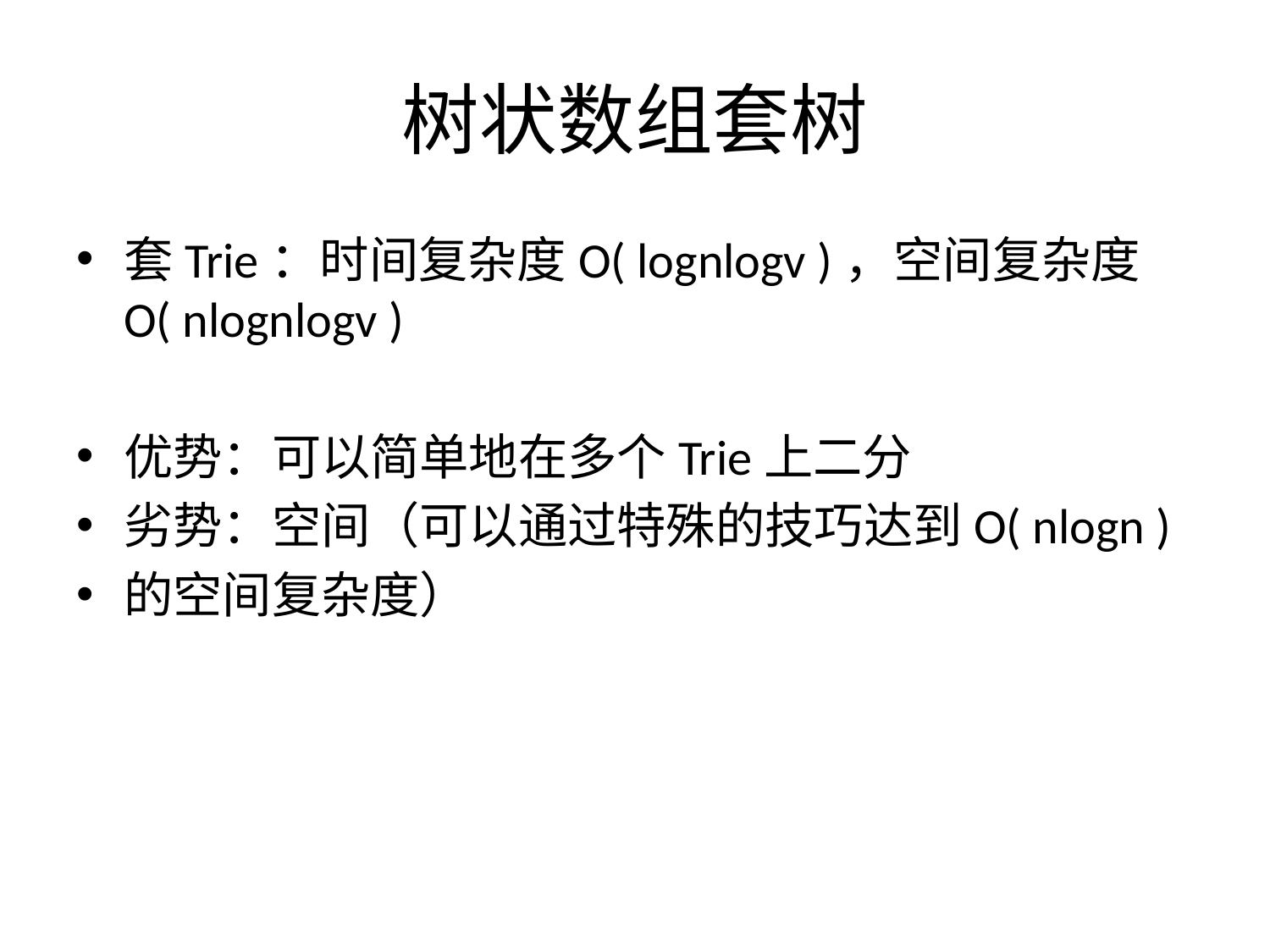

# 树状数组套树
套Trie：时间复杂度O( lognlogv )，空间复杂度O( nlognlogv )

优势：可以简单地在多个Trie上二分
劣势：空间（可以通过特殊的技巧达到O( nlogn )
的空间复杂度）